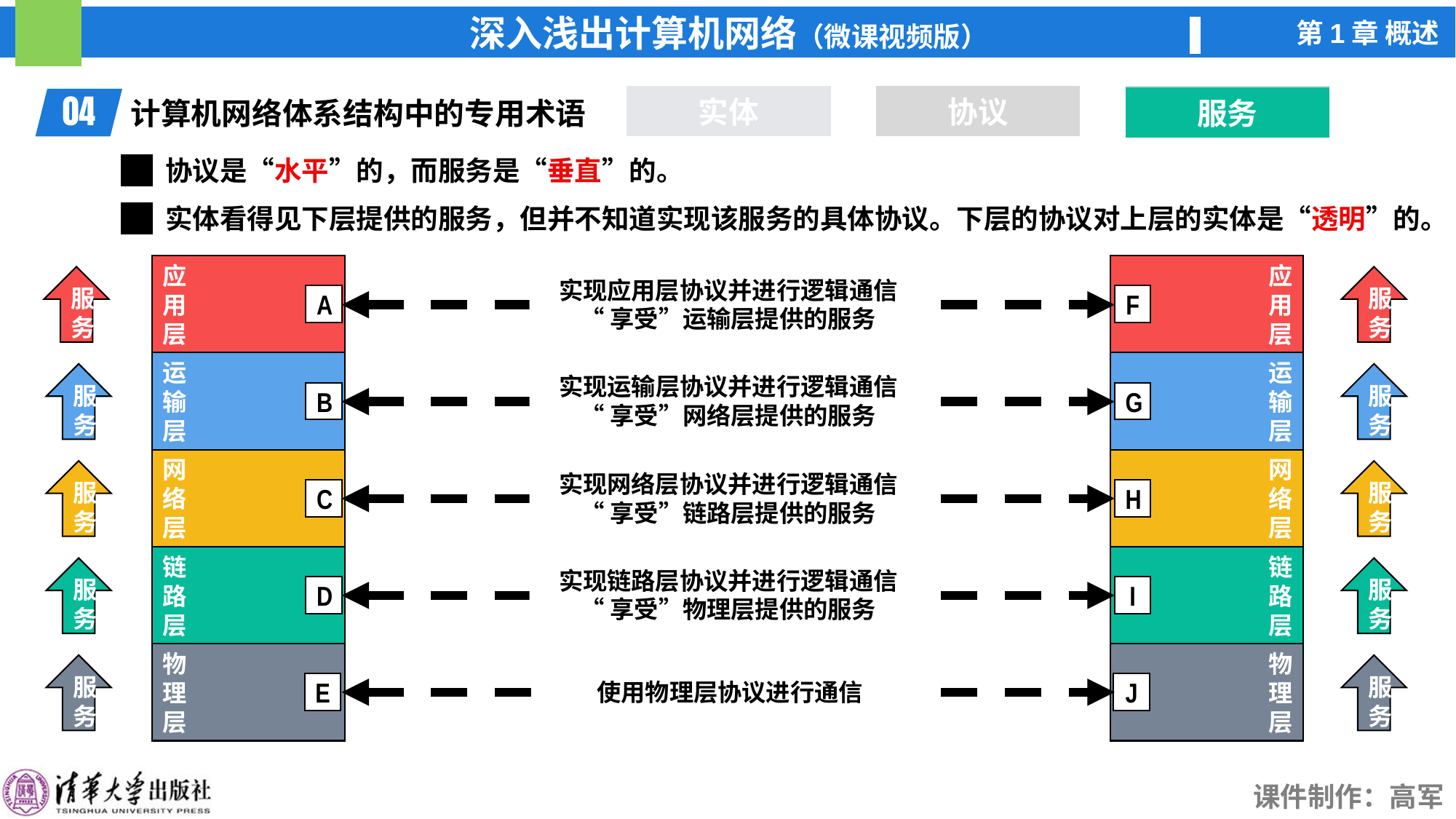

实体
协议
服务
服务
04
计算机网络体系结构中的专用术语
协议是“水平”的，而服务是“垂直”的。

实体看得见下层提供的服务，但并不知道实现该服务的具体协议。下层的协议对上层的实体是“透明”的。

应
用
层
运
输
层
网
络
层
链
路
层
物
理
层
应
用
层
运
输
层
网
络
层
链
路
层
物
理
层
A
F
B
G
C
H
D
I
E
J
服务
服务
服务
服务
服务
服务
服务
服务
服务
服务
实现应用层协议并进行逻辑通信
“享受”运输层提供的服务
实现运输层协议并进行逻辑通信
“享受”网络层提供的服务
实现网络层协议并进行逻辑通信
“享受”链路层提供的服务
实现链路层协议并进行逻辑通信
“享受”物理层提供的服务
使用物理层协议进行通信